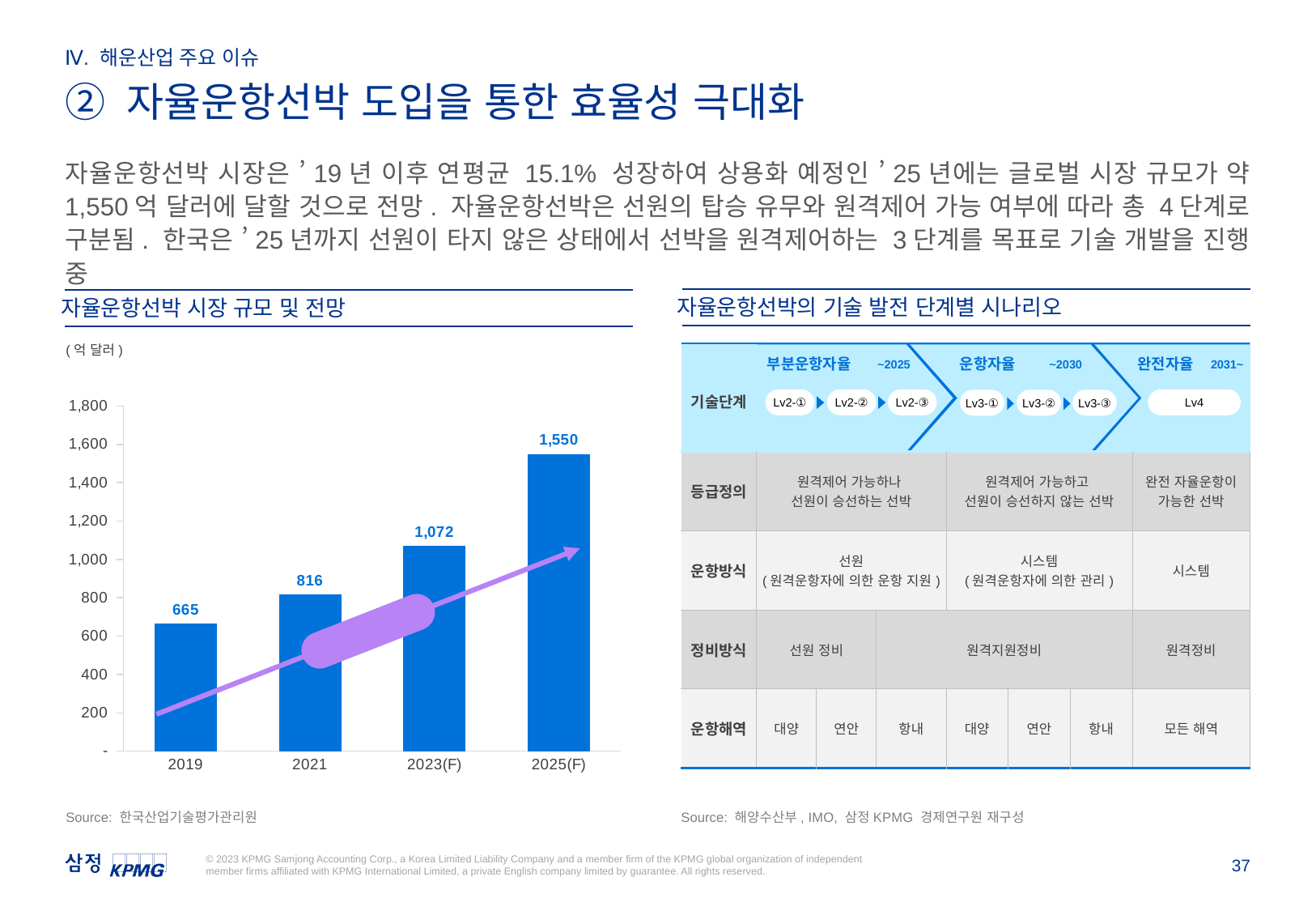

Ⅳ. 해운산업 주요 이슈
② 자율운항선박 도입을 통한 효율성 극대화
자율운항선박 시장은 ’19년 이후 연평균 15.1% 성장하여 상용화 예정인 ’25년에는 글로벌 시장 규모가 약 1,550억 달러에 달할 것으로 전망. 자율운항선박은 선원의 탑승 유무와 원격제어 가능 여부에 따라 총 4단계로 구분됨. 한국은 ’25년까지 선원이 타지 않은 상태에서 선박을 원격제어하는 3단계를 목표로 기술 개발을 진행 중
자율운항선박의 기술 발전 단계별 시나리오
자율운항선박 시장 규모 및 전망
(억 달러)
| 기술단계 |  |  |  |  |  |  |  |
| --- | --- | --- | --- | --- | --- | --- | --- |
| 등급정의 | 원격제어 가능하나 선원이 승선하는 선박 |  |  | 원격제어 가능하고 선원이 승선하지 않는 선박 |  |  | 완전 자율운항이 가능한 선박 |
| 운항방식 | 선원 (원격운항자에 의한 운항 지원) |  |  | 시스템 (원격운항자에 의한 관리) |  |  | 시스템 |
| 정비방식 | 선원 정비 |  | 원격지원정비 |  |  |  | 원격정비 |
| 운항해역 | 대양 | 연안 | 항내 | 대양 | 연안 | 항내 | 모든 해역 |

부분운항자율
운항자율
완전자율
~2025
~2030
2031~

### Chart

| Category | Column1 |
|---|---|
| 2019 | 665.0 |
| 2021 | 816.0 |
| 2023(F) | 1072.0 |
| 2025(F) | 1550.0 |
Lv2-①
Lv2-②
Lv2-③

Lv4
Lv3-①
Lv3-②
Lv3-③

CAGR 15.1%
Source: 한국산업기술평가관리원
Source: 해양수산부, IMO, 삼정KPMG 경제연구원 재구성